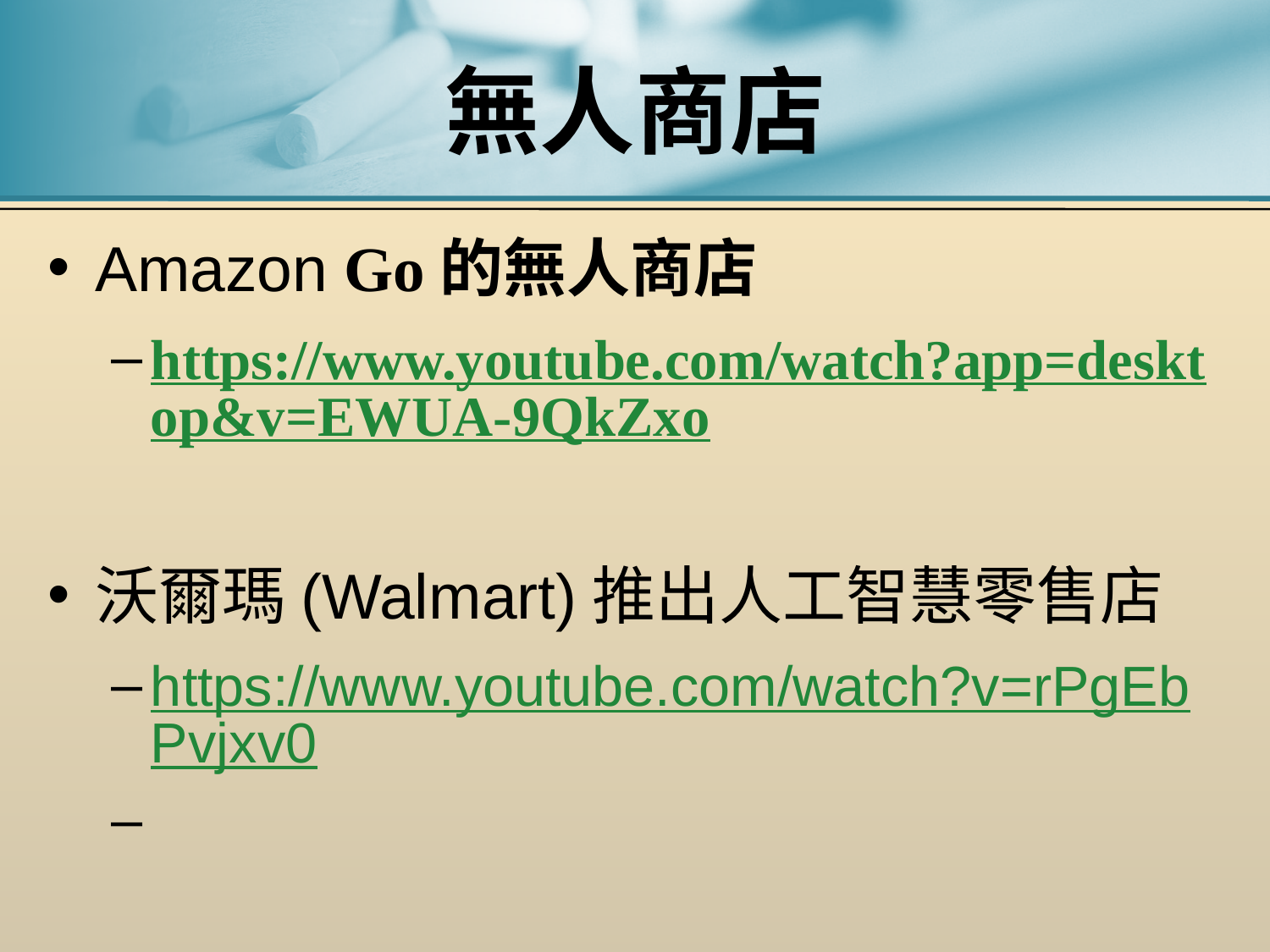

# 無人商店
Amazon Go的無人商店
https://www.youtube.com/watch?app=desktop&v=EWUA-9QkZxo

沃爾瑪(Walmart)推出人工智慧零售店
https://www.youtube.com/watch?v=rPgEbPvjxv0